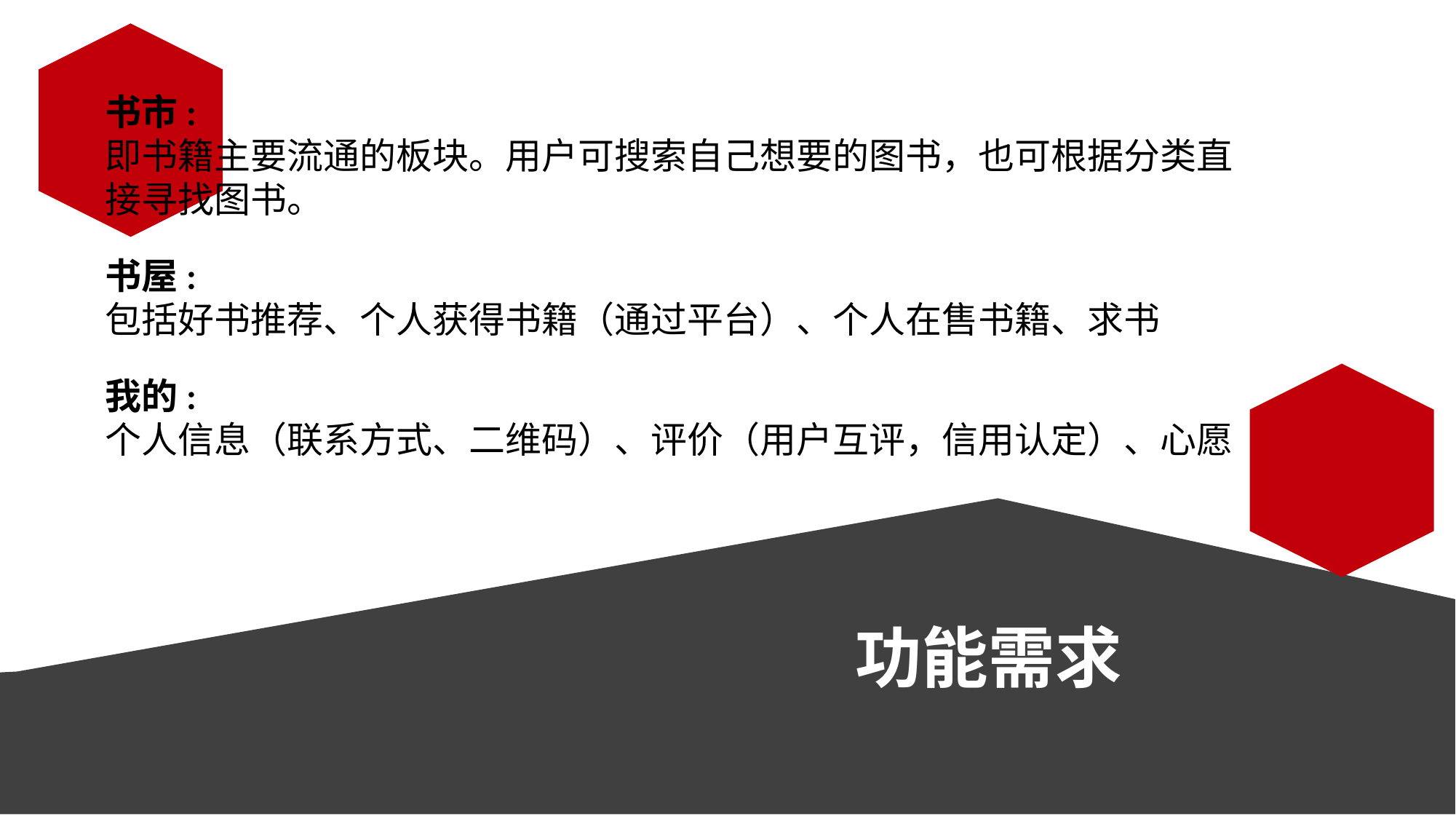

书市:
即书籍主要流通的板块。用户可搜索自己想要的图书，也可根据分类直接寻找图书。

书屋:
包括好书推荐、个人获得书籍（通过平台）、个人在售书籍、求书

我的:
个人信息（联系方式、二维码）、评价（用户互评，信用认定）、心愿

功能需求